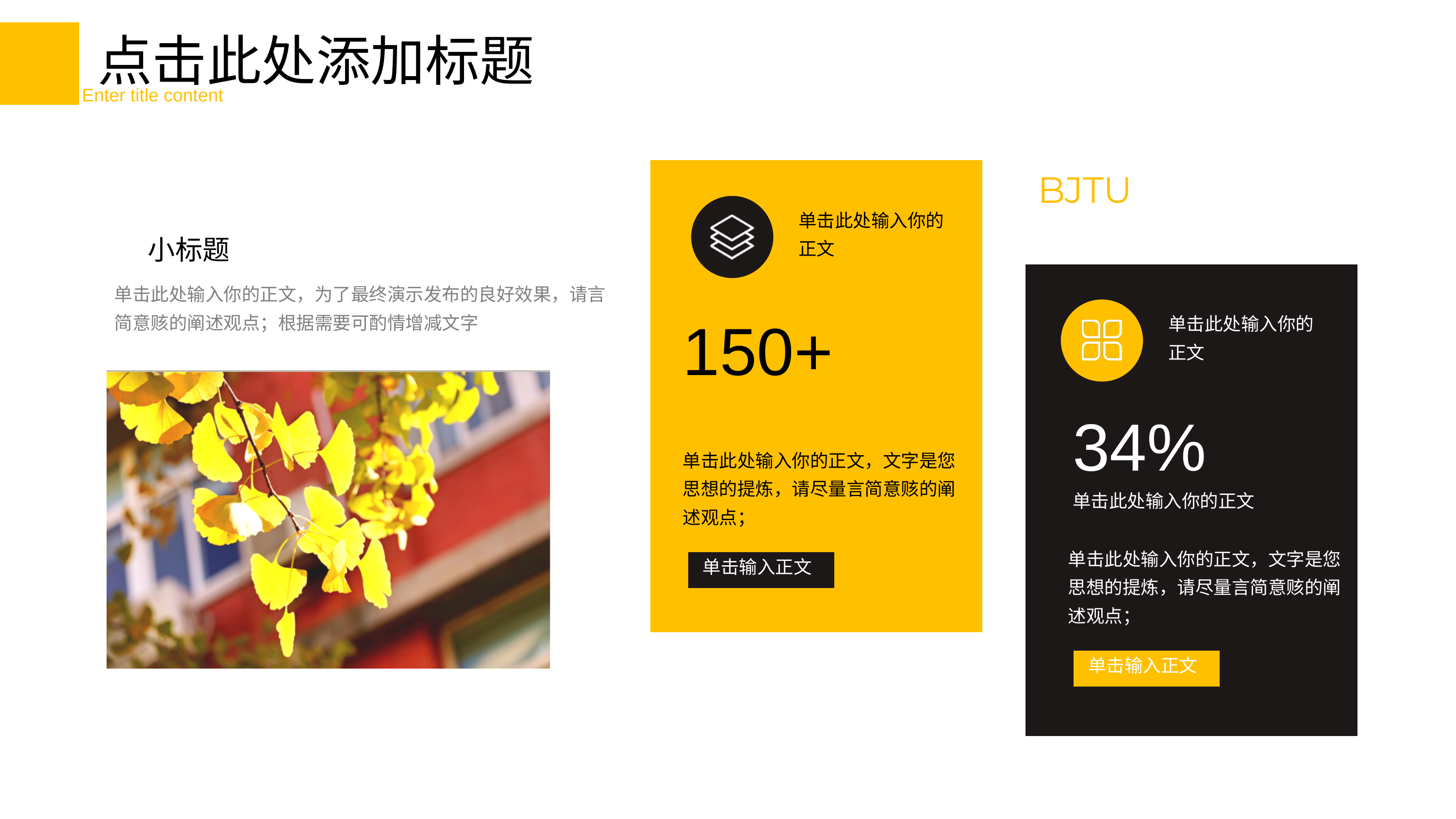

点击此处添加标题
Enter title content

BJTU

单击此处输入你的正文

小标题

单击此处输入你的正文，为了最终演示发布的良好效果，请言简意赅的阐述观点；根据需要可酌情增减文字

单击此处输入你的正文
150+

34%
单击此处输入你的正文，文字是您思想的提炼，请尽量言简意赅的阐述观点；
单击此处输入你的正文
单击此处输入你的正文，文字是您思想的提炼，请尽量言简意赅的阐述观点；
单击输入正文

单击输入正文